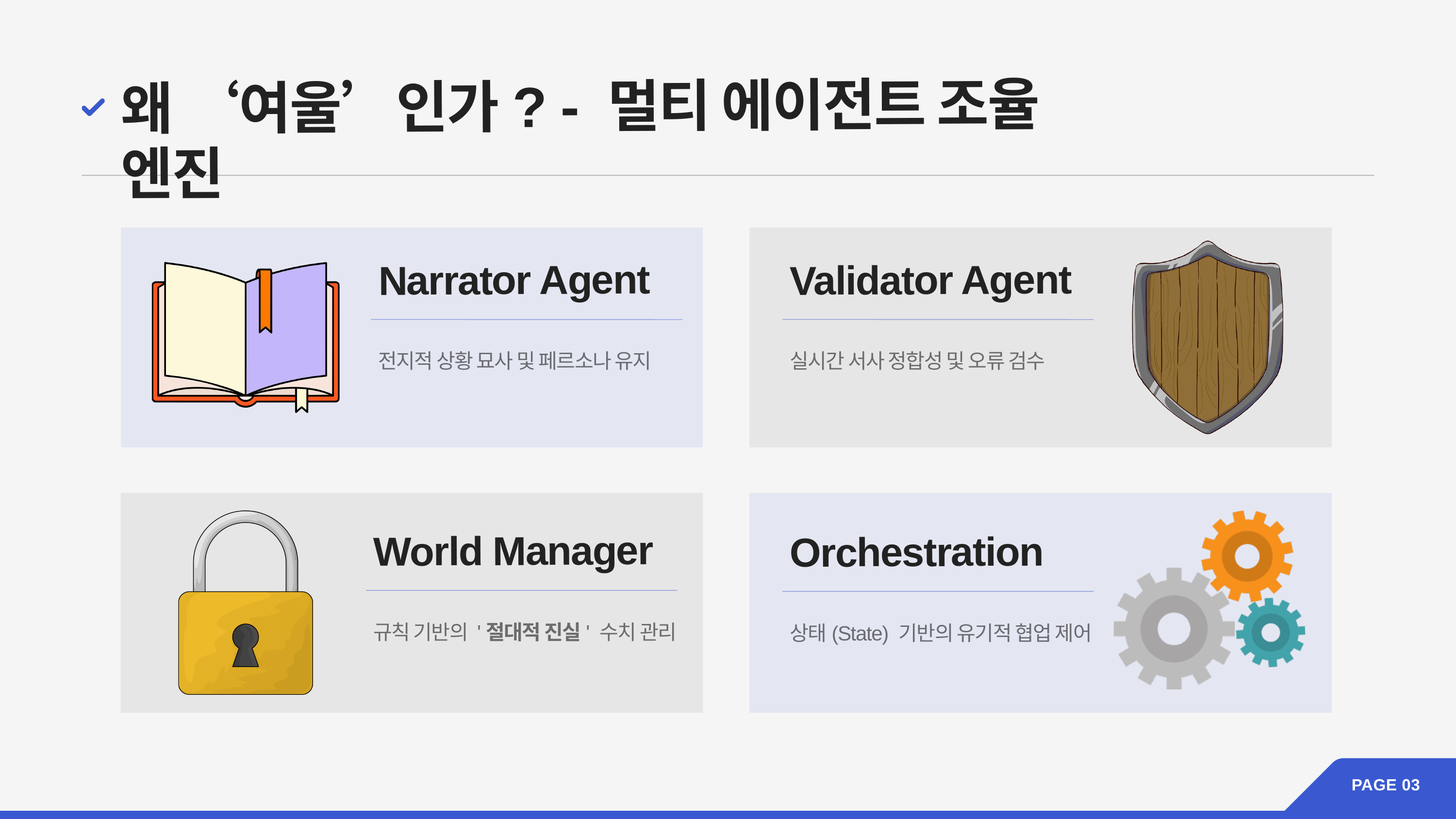

왜 ‘여울’인가? - 멀티 에이전트 조율 엔진

Narrator Agent
Validator Agent

전지적 상황 묘사 및 페르소나 유지
실시간 서사 정합성 및 오류 검수

World Manager
Orchestration

규칙 기반의 '절대적 진실' 수치 관리
상태(State) 기반의 유기적 협업 제어

PAGE 03